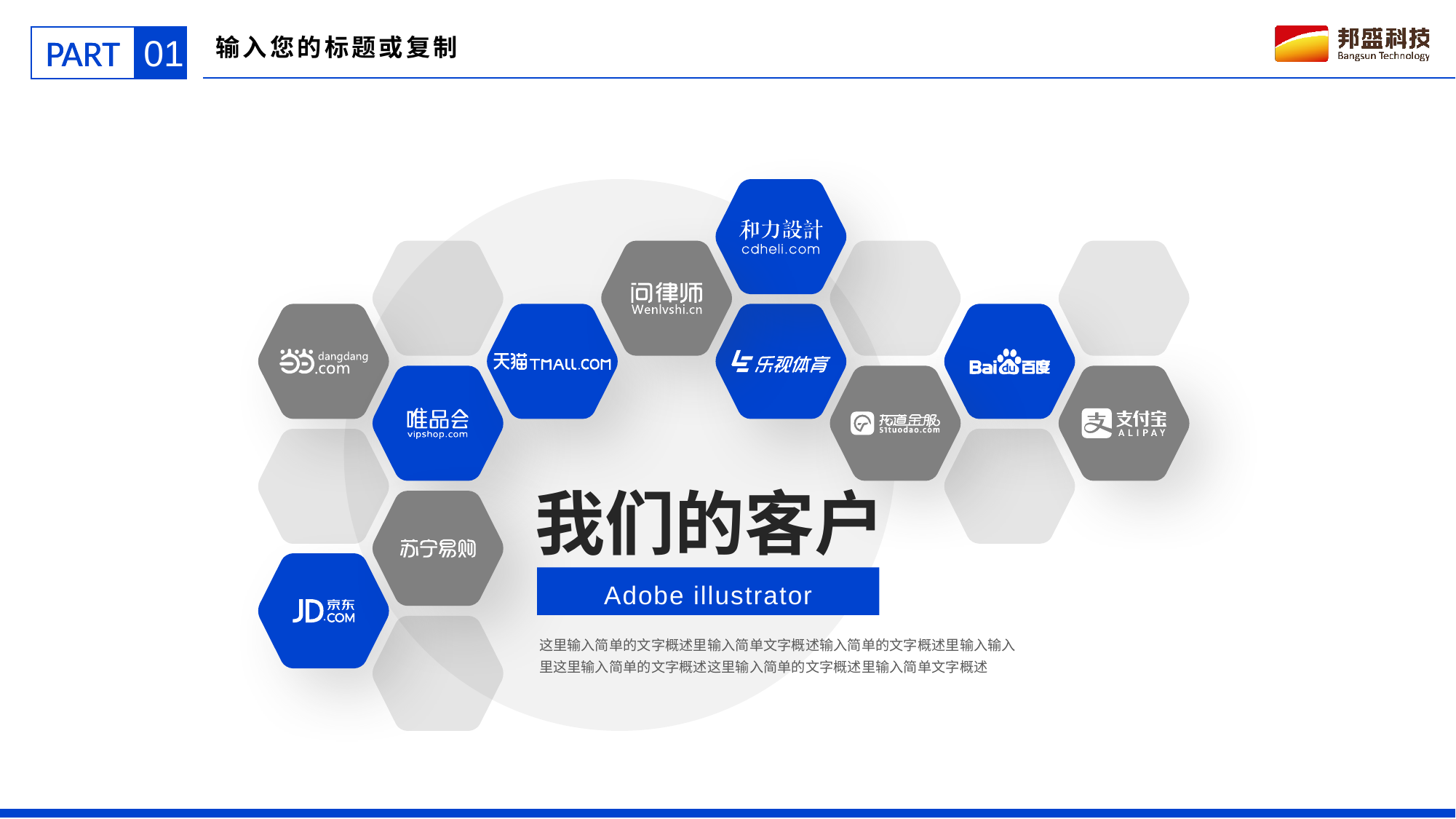

01
PART
输入您的标题或复制

我们的客户

Adobe illustrator

这里输入简单的文字概述里输入简单文字概述输入简单的文字概述里输入输入里这里输入简单的文字概述这里输入简单的文字概述里输入简单文字概述